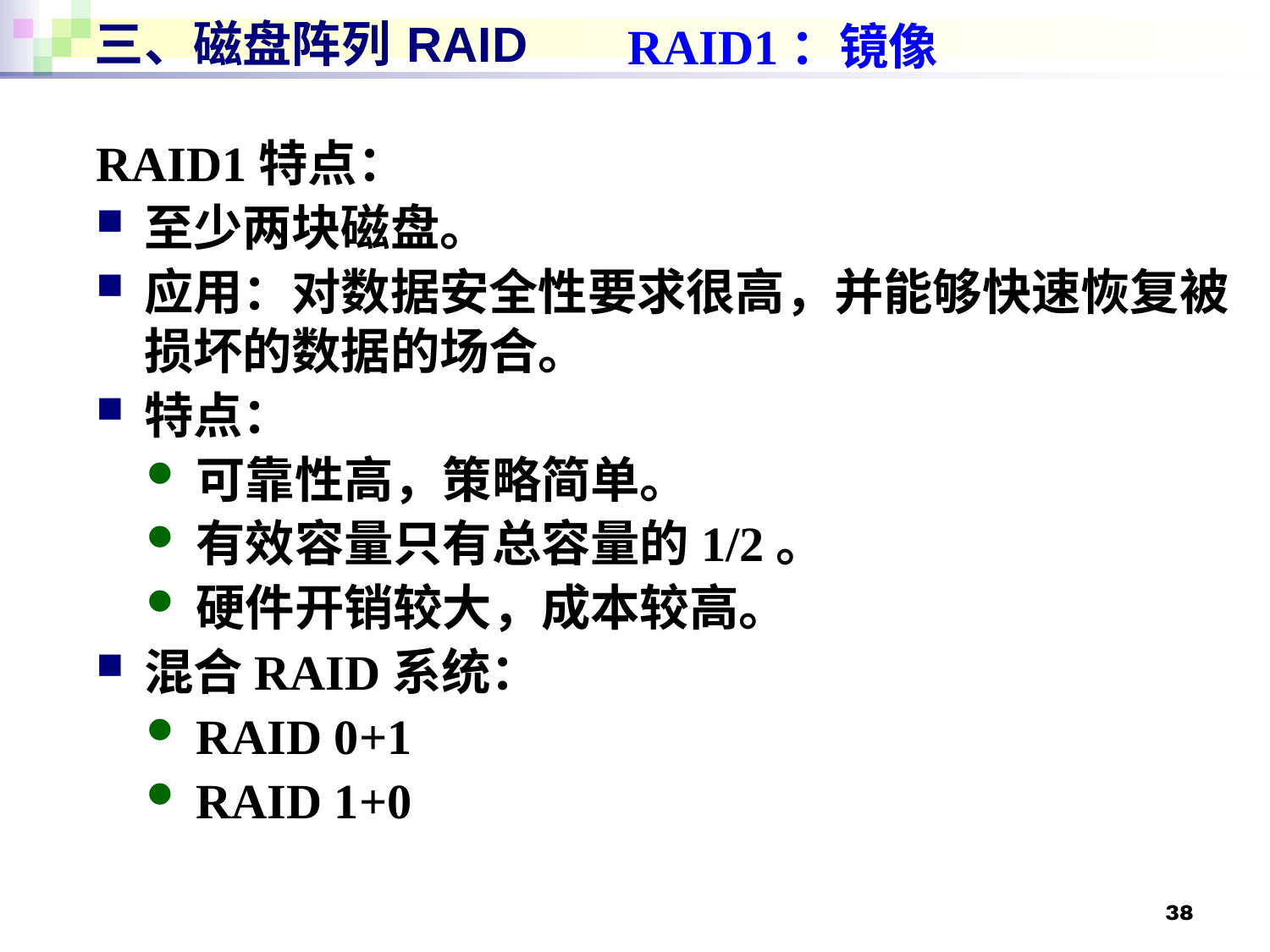

# 三、磁盘阵列 RAID
RAID1：镜像
RAID1特点：
至少两块磁盘。
应用：对数据安全性要求很高，并能够快速恢复被损坏的数据的场合。
特点：
可靠性高，策略简单。
有效容量只有总容量的1/2。
硬件开销较大，成本较高。
混合RAID系统：
RAID 0+1
RAID 1+0
38